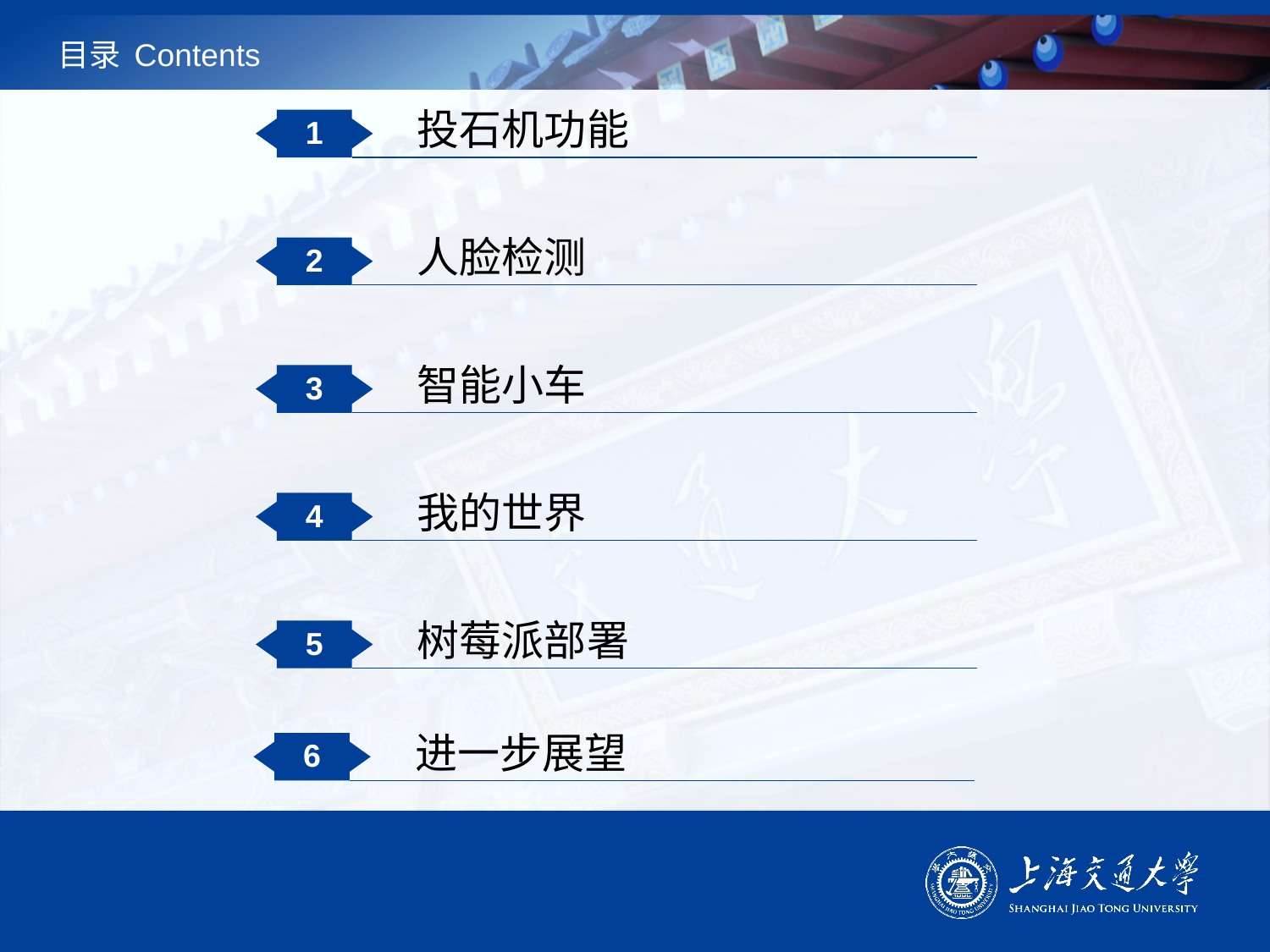

# 目录 Contents
投石机功能
1

人脸检测
2

智能小车
3

我的世界
4

树莓派部署
5

进一步展望
6